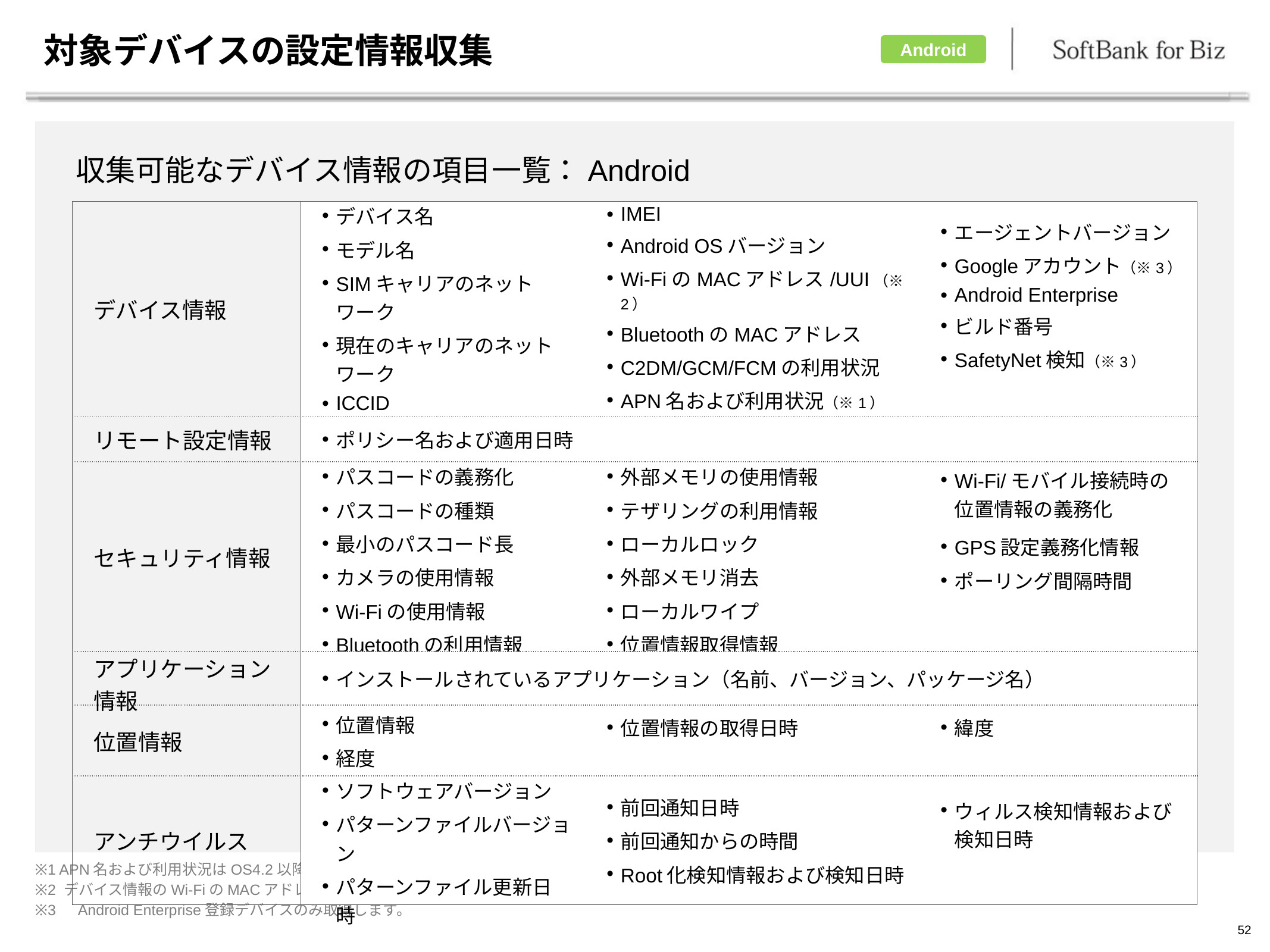

# 対象デバイスの設定情報収集
Android
収集可能なデバイス情報の項目一覧：Android
| デバイス情報 | デバイス名 モデル名 SIMキャリアのネットワーク 現在のキャリアのネットワーク ICCID 電話番号 | IMEI Android OSバージョン Wi-FiのMACアドレス/UUI（※2） BluetoothのMACアドレス C2DM/GCM/FCMの利用状況 APN名および利用状況（※1） | エージェントバージョン Googleアカウント（※3） Android Enterprise ビルド番号 SafetyNet検知（※3） |
| --- | --- | --- | --- |
| リモート設定情報 | ポリシー名および適用日時 |  |  |
| セキュリティ情報 | パスコードの義務化 パスコードの種類 最小のパスコード長 カメラの使用情報 Wi-Fiの使用情報 Bluetoothの利用情報 | 外部メモリの使用情報 テザリングの利用情報 ローカルロック 外部メモリ消去 ローカルワイプ 位置情報取得情報 | Wi-Fi/モバイル接続時の 位置情報の義務化 GPS設定義務化情報 ポーリング間隔時間 |
| アプリケーション情報 | インストールされているアプリケーション（名前、バージョン、パッケージ名） |  |  |
| 位置情報 | 位置情報 経度 | 位置情報の取得日時 | 緯度 |
| アンチウイルス | ソフトウェアバージョン パターンファイルバージョン パターンファイル更新日時 | 前回通知日時 前回通知からの時間 Root化検知情報および検知日時 | ウィルス検知情報および 検知日時 |
※1 APN名および利用状況はOS4.2以降では取得できません。
※2 デバイス情報のWi-FiのMACアドレスはAndroid 6.0以降は取得できません。
※3　Android Enterprise登録デバイスのみ取得します。
52